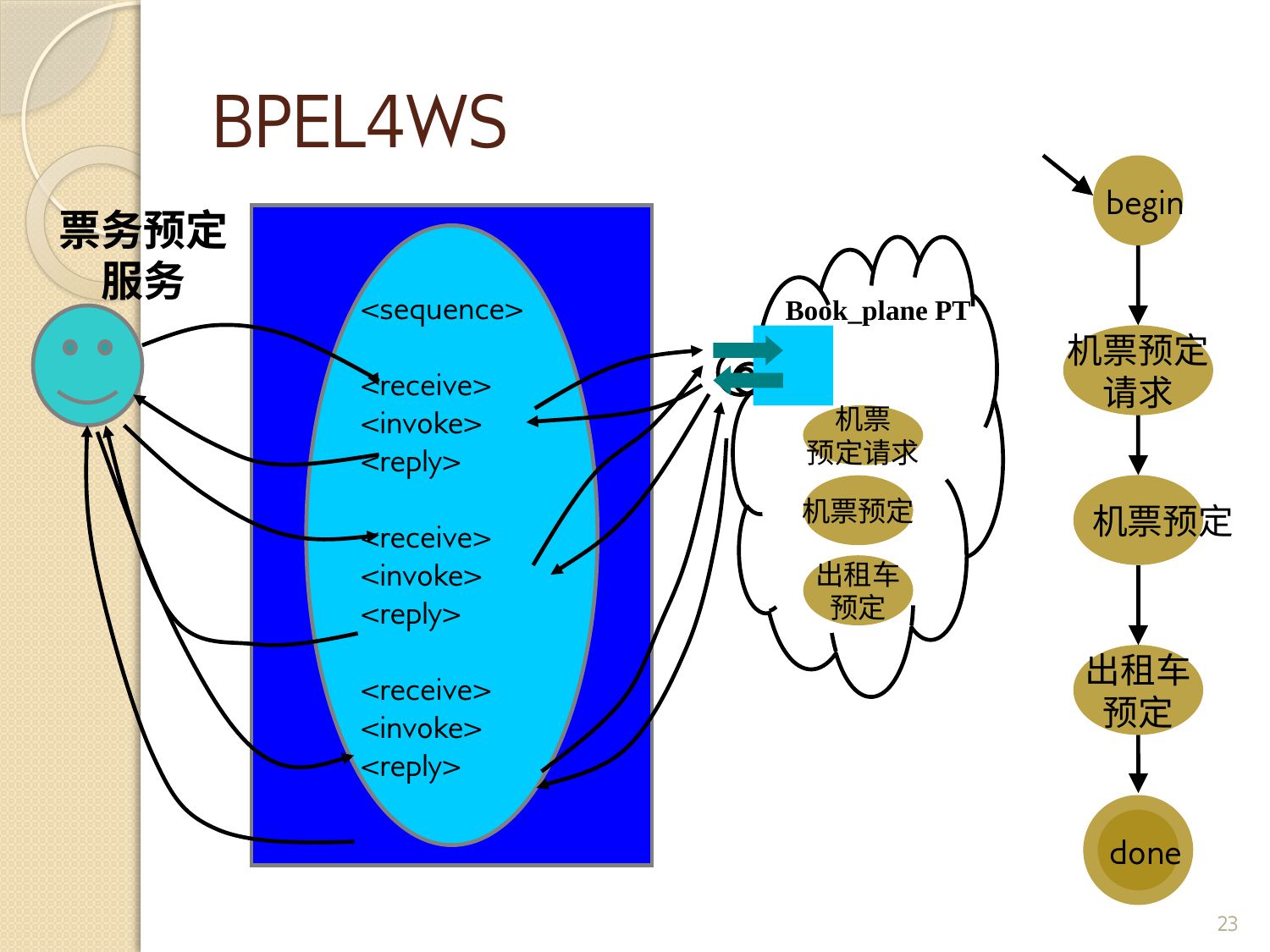

# BPEL4WS

begin
票务预定服务

<sequence>

<receive>
<invoke>
<reply>

<receive>
<invoke>
<reply>

<receive>
<invoke>
<reply>

Book_plane PT

机票预定
请求

机票
预定请求

机票预定
机票预定
出租车
预定
出租车
预定

done
23